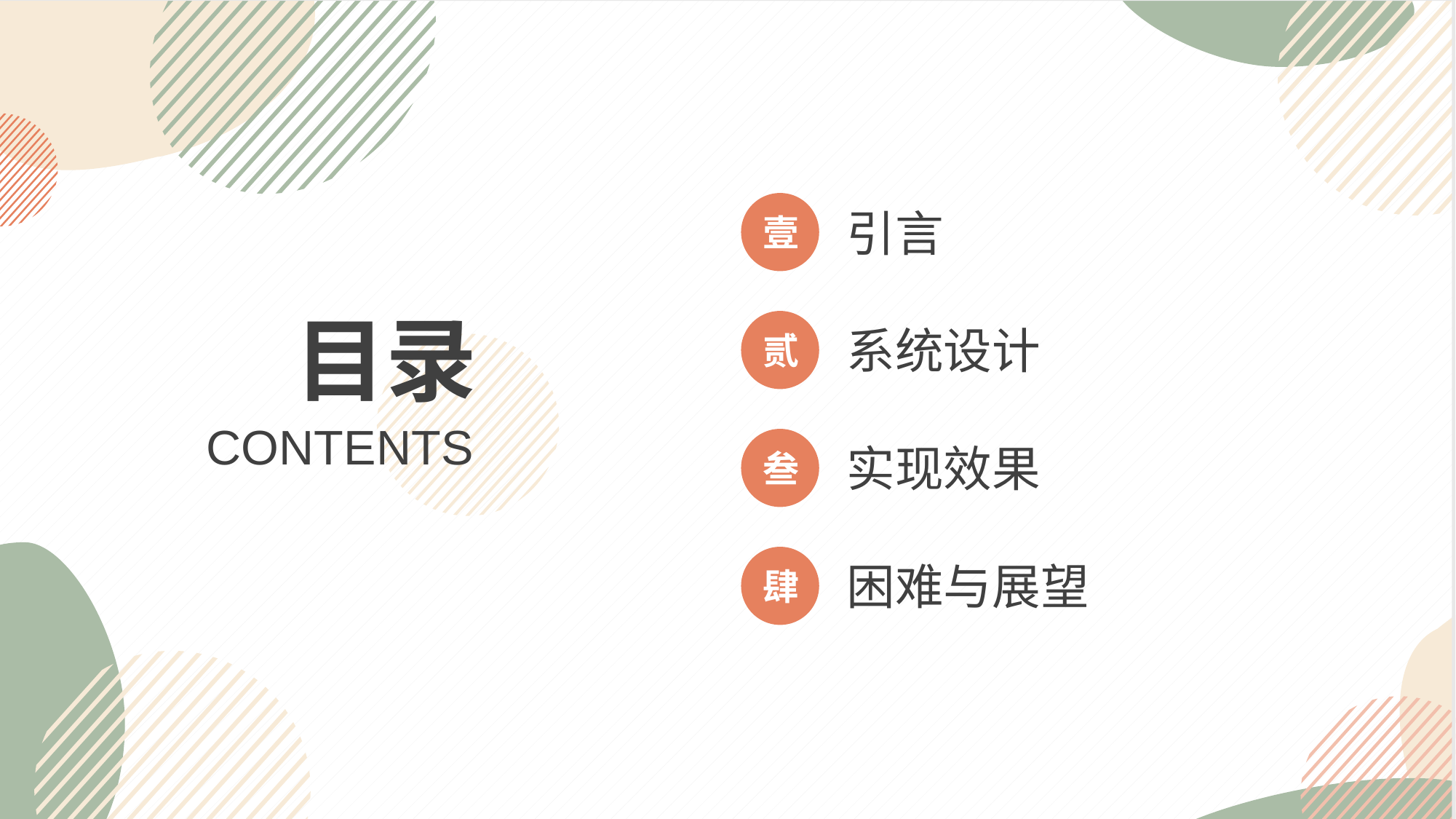

壹
引言
贰
系统设计
叁
实现效果
肆
困难与展望
目录

CONTENTS